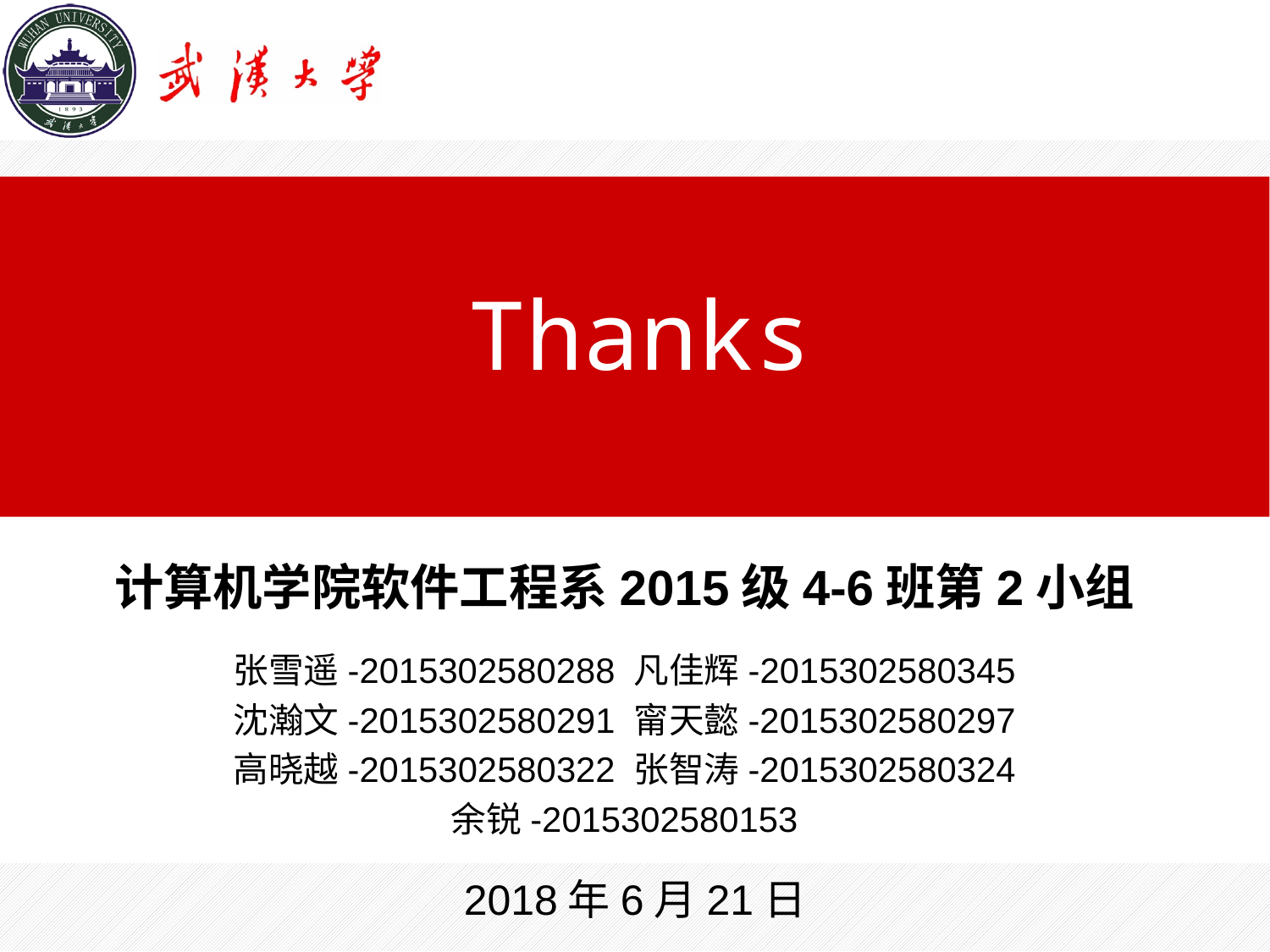

# Thanks
计算机学院软件工程系2015级4-6班第2小组

张雪遥-2015302580288 凡佳辉-2015302580345
沈瀚文-2015302580291 甯天懿-2015302580297
高晓越-2015302580322 张智涛-2015302580324
余锐-2015302580153

2018年6月21日